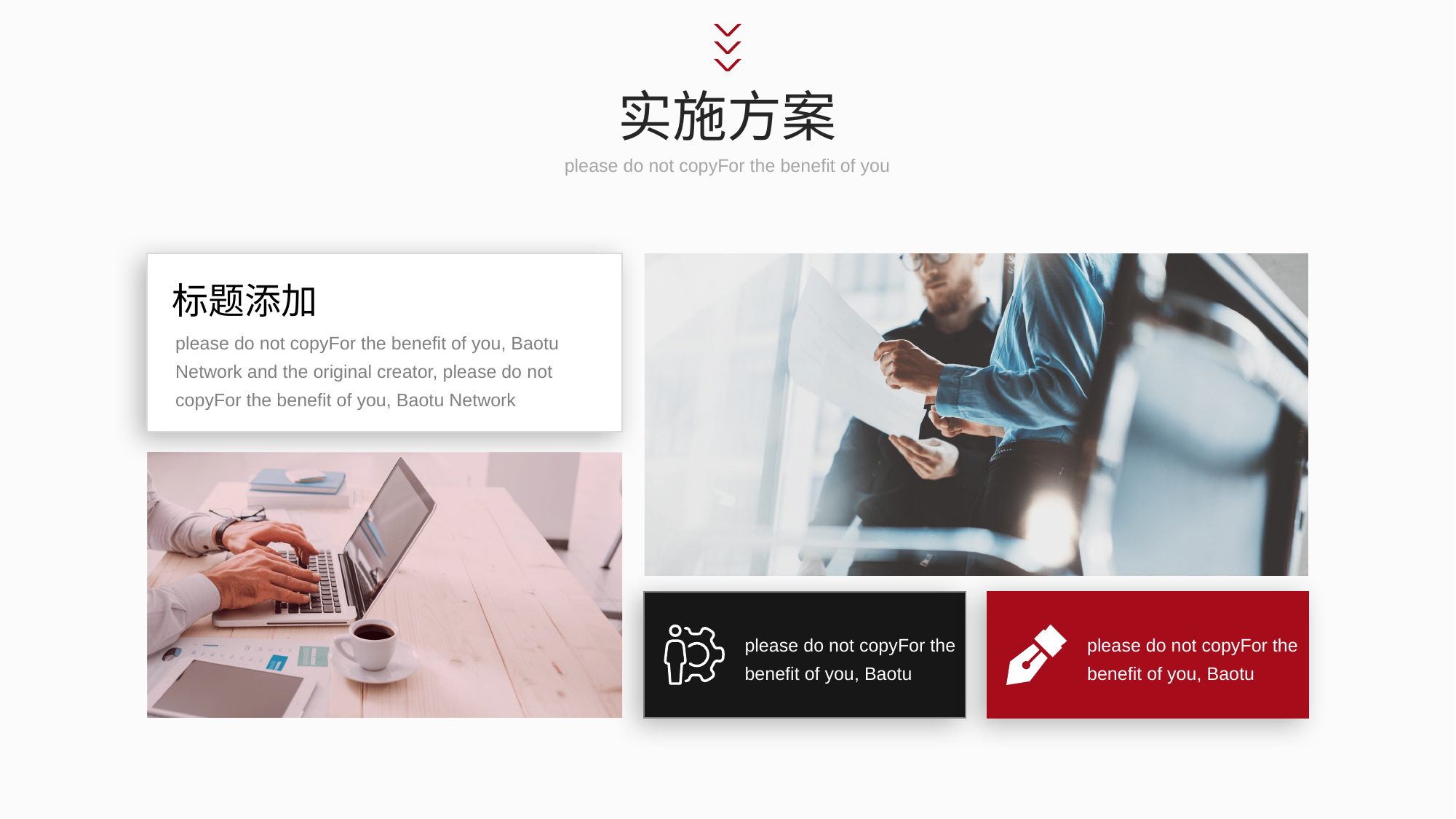

实施方案
please do not copyFor the benefit of you

标题添加
please do not copyFor the benefit of you, Baotu Network and the original creator, please do not copyFor the benefit of you, Baotu Network

please do not copyFor the benefit of you, Baotu
please do not copyFor the benefit of you, Baotu